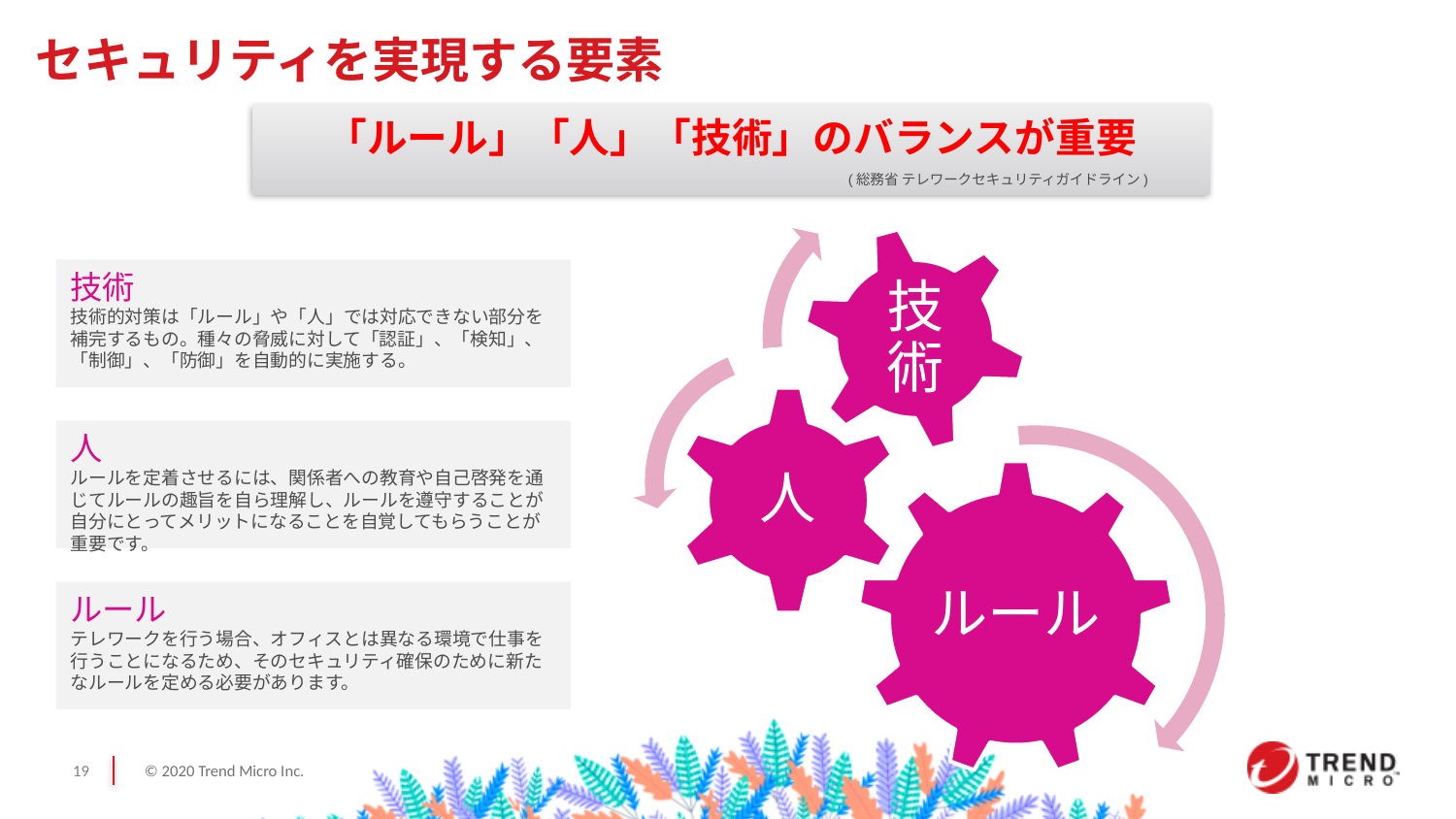

セキュリティを実現する要素
「ルール」「人」「技術」のバランスが重要
(総務省 テレワークセキュリティガイドライン)
ルール
人
技術
技術
技術的対策は「ルール」や「人」では対応できない部分を補完するもの。種々の脅威に対して「認証」、「検知」、「制御」、「防御」を自動的に実施する。
人
ルールを定着させるには、関係者への教育や自己啓発を通じてルールの趣旨を自ら理解し、ルールを遵守することが自分にとってメリットになることを自覚してもらうことが重要です。
ルール
テレワークを行う場合、オフィスとは異なる環境で仕事を行うことになるため、そのセキュリティ確保のために新たなルールを定める必要があります。